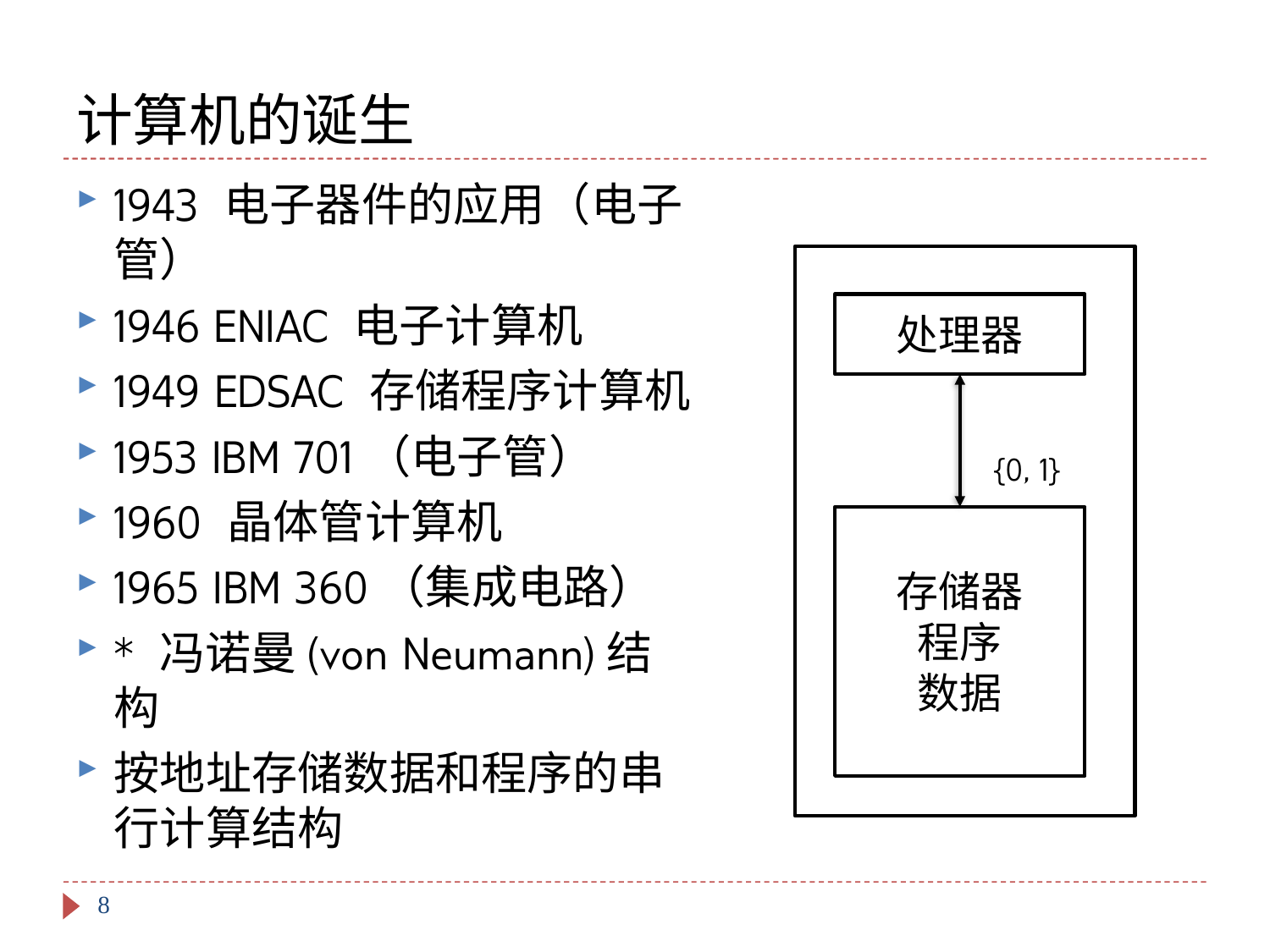

# 计算机的诞生
1943 电子器件的应用（电子管）
1946 ENIAC 电子计算机
1949 EDSAC 存储程序计算机
1953 IBM 701（电子管）
1960 晶体管计算机
1965 IBM 360（集成电路）
* 冯诺曼(von Neumann)结构
按地址存储数据和程序的串行计算结构

处理器
{0, 1}
存储器
程序
数据
8